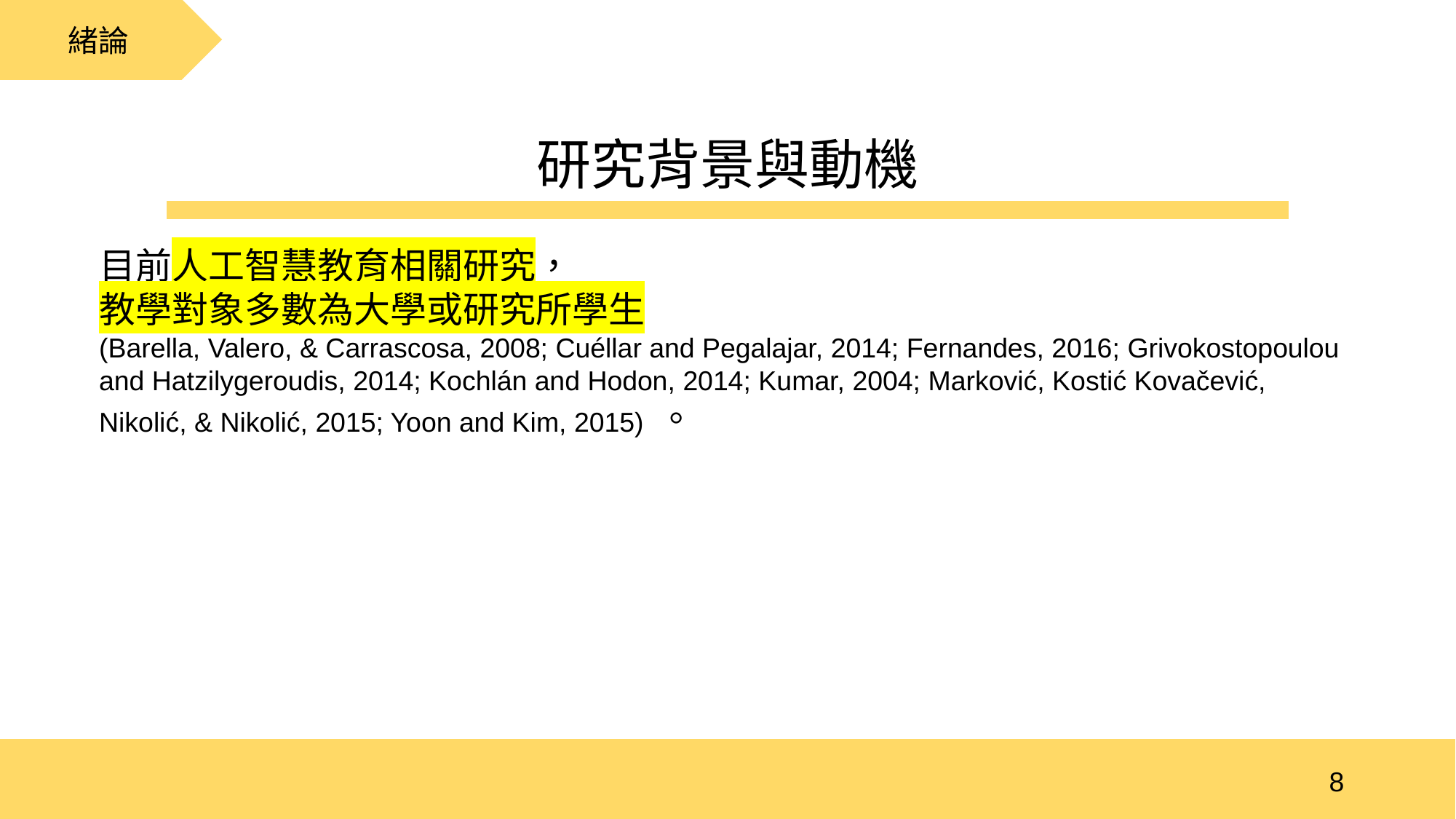

緒論
研究背景與動機

目前人工智慧教育相關研究，
教學對象多數為大學或研究所學生
(Barella, Valero, & Carrascosa, 2008; Cuéllar and Pegalajar, 2014; Fernandes, 2016; Grivokostopoulou and Hatzilygeroudis, 2014; Kochlán and Hodon, 2014; Kumar, 2004; Marković, Kostić Kovačević, Nikolić, & Nikolić, 2015; Yoon and Kim, 2015) 。

8